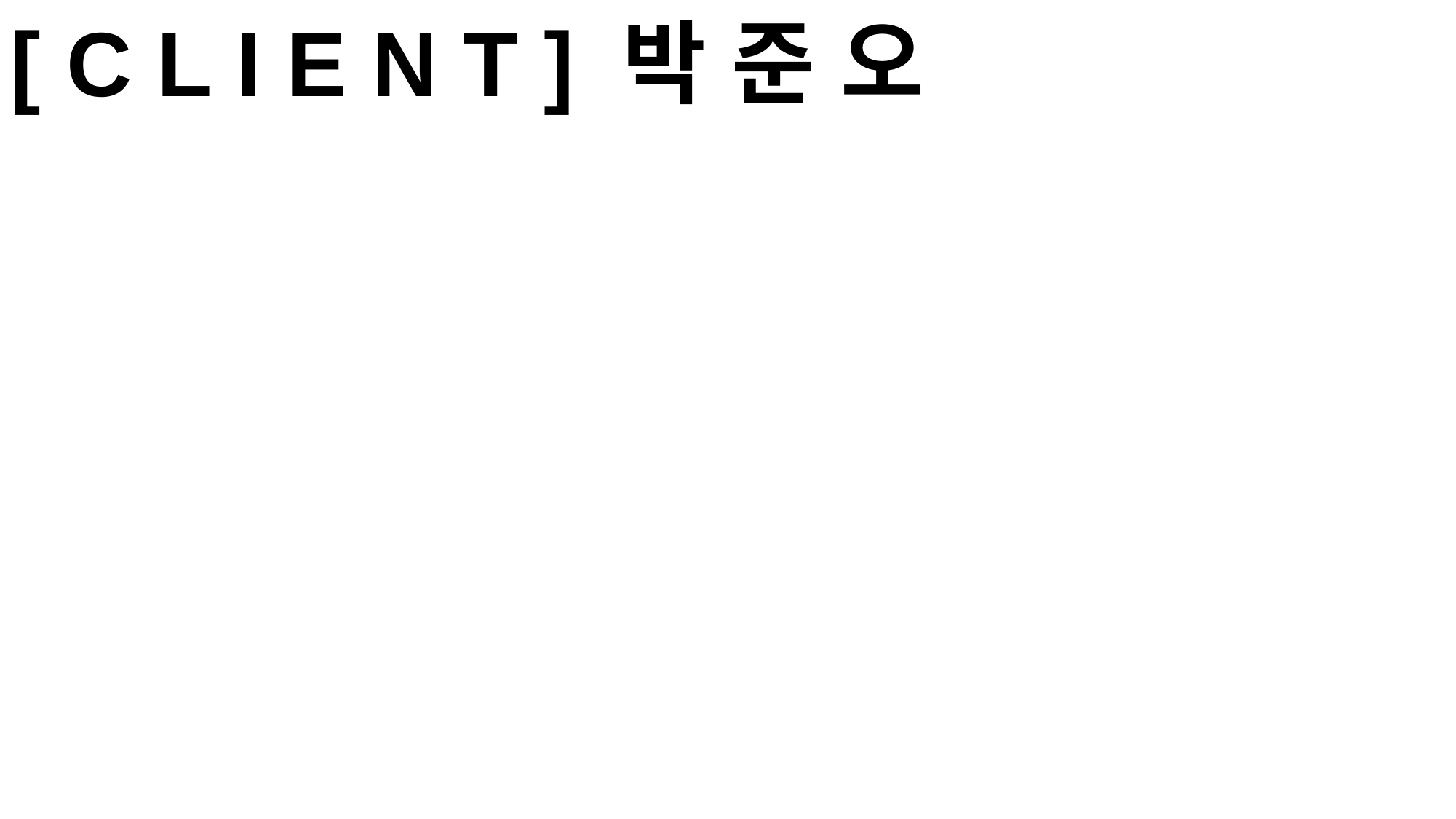

[ C L I E N T ] 박 준 오